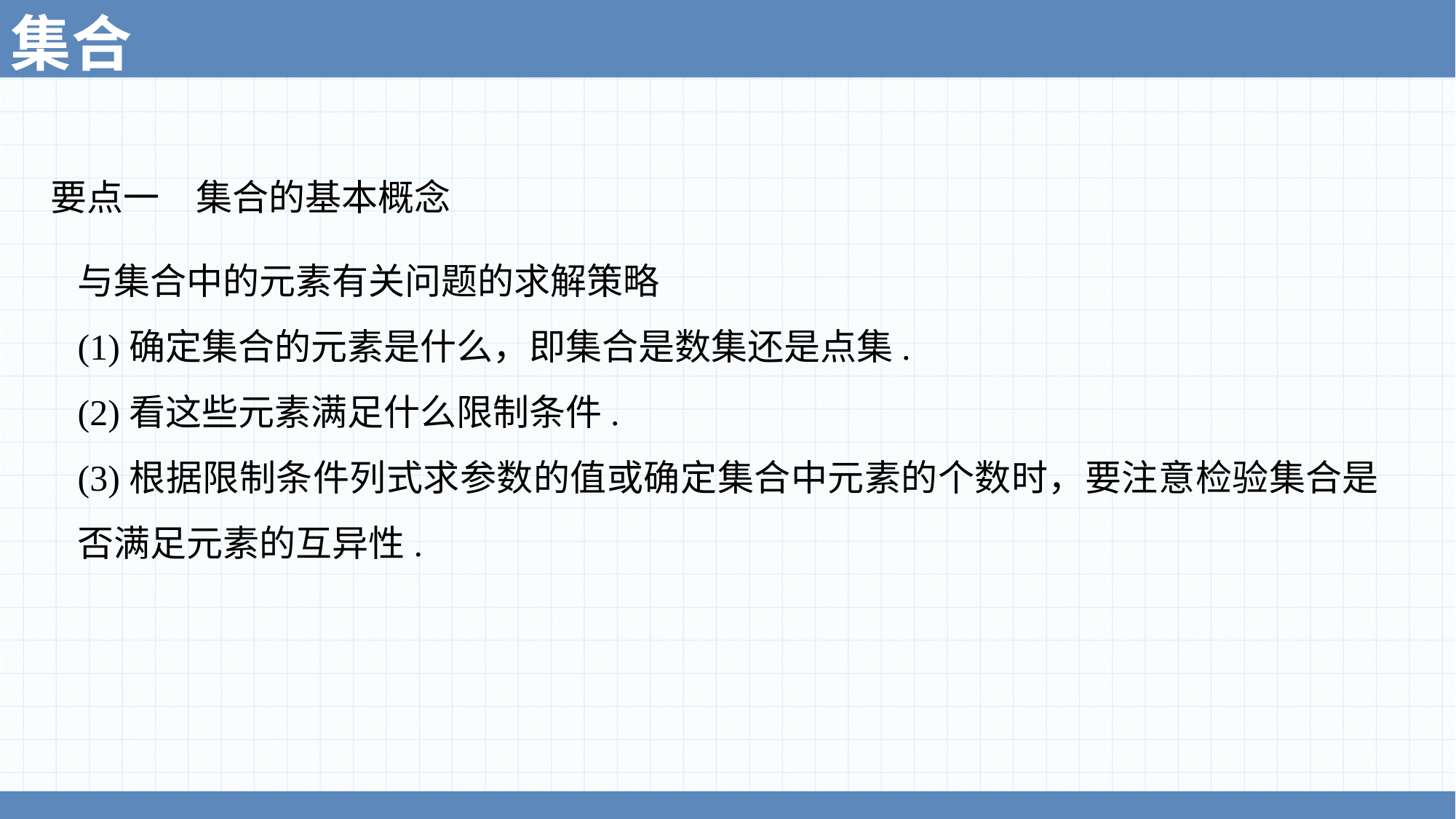

集合
要点一　集合的基本概念
与集合中的元素有关问题的求解策略
(1)确定集合的元素是什么，即集合是数集还是点集.
(2)看这些元素满足什么限制条件.
(3)根据限制条件列式求参数的值或确定集合中元素的个数时，要注意检验集合是否满足元素的互异性.